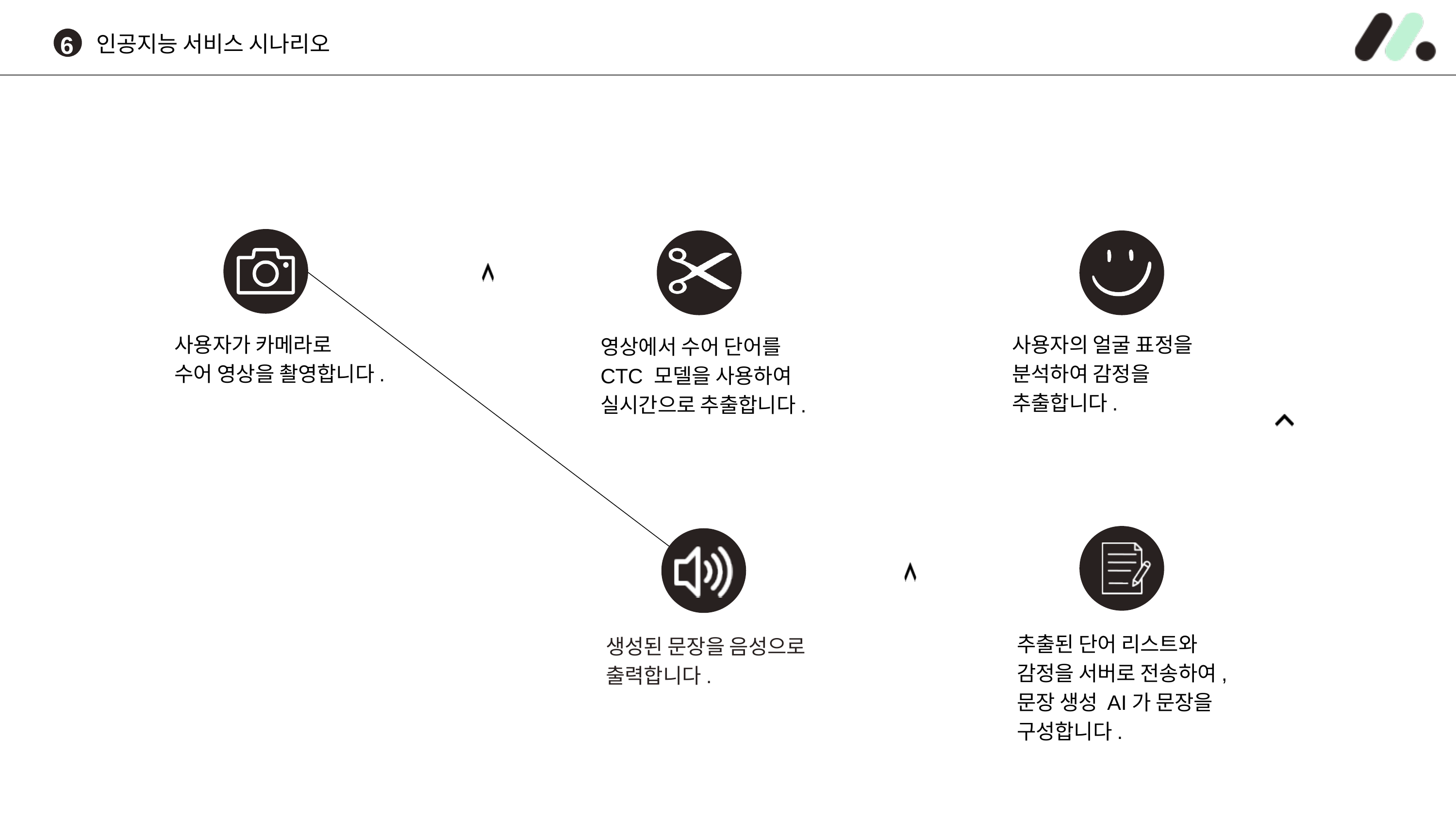

6
인공지능 서비스 시나리오

사용자가 카메라로
수어 영상을 촬영합니다.
사용자의 얼굴 표정을 분석하여 감정을 추출합니다.
영상에서 수어 단어를 CTC 모델을 사용하여
실시간으로 추출합니다.

추출된 단어 리스트와 감정을 서버로 전송하여, 문장 생성 AI가 문장을 구성합니다.
생성된 문장을 음성으로 출력합니다.